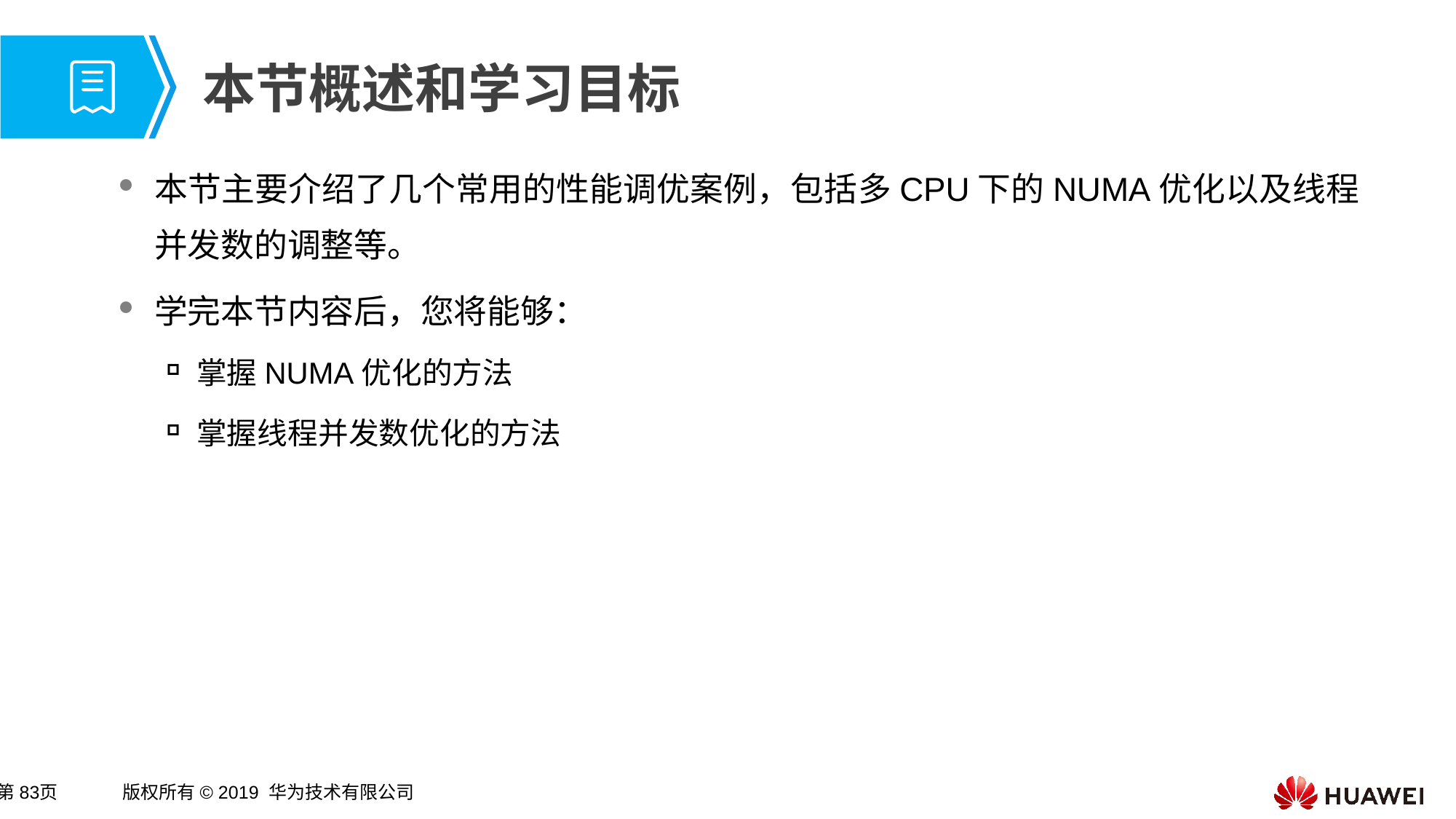

本节主要介绍了几个常用的性能调优案例，包括多CPU下的NUMA优化以及线程并发数的调整等。
学完本节内容后，您将能够：
掌握NUMA优化的方法
掌握线程并发数优化的方法